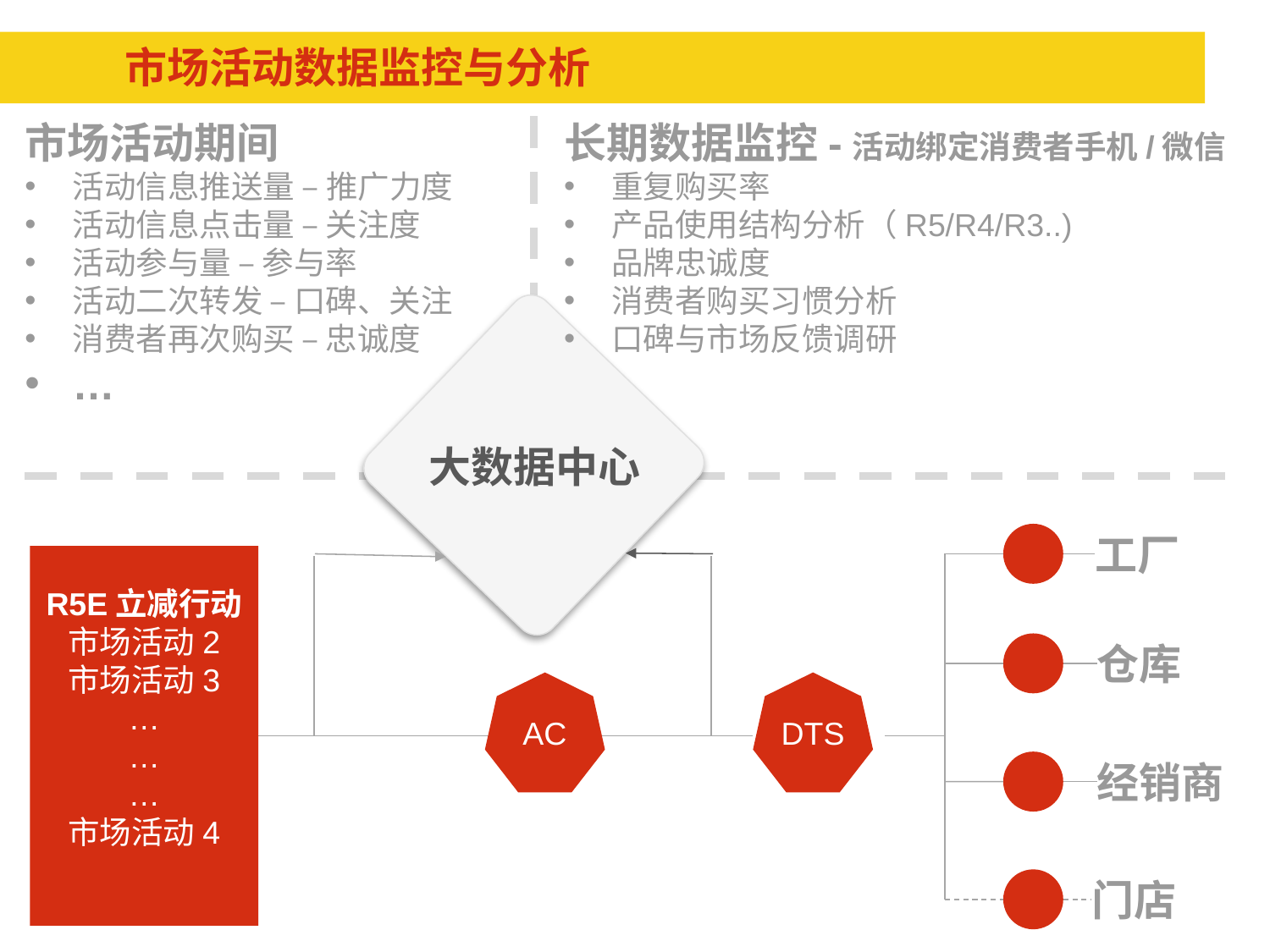

# 市场活动数据监控与分析
长期数据监控-活动绑定消费者手机/微信
重复购买率
产品使用结构分析（R5/R4/R3..)
品牌忠诚度
消费者购买习惯分析
口碑与市场反馈调研
市场活动期间
活动信息推送量 – 推广力度
活动信息点击量 – 关注度
活动参与量 – 参与率
活动二次转发 – 口碑、关注
消费者再次购买 – 忠诚度
…

大数据中心

工厂
R5E立减行动
市场活动2
市场活动3
…
…
…
市场活动4

仓库
AC
DTS

经销商

门店